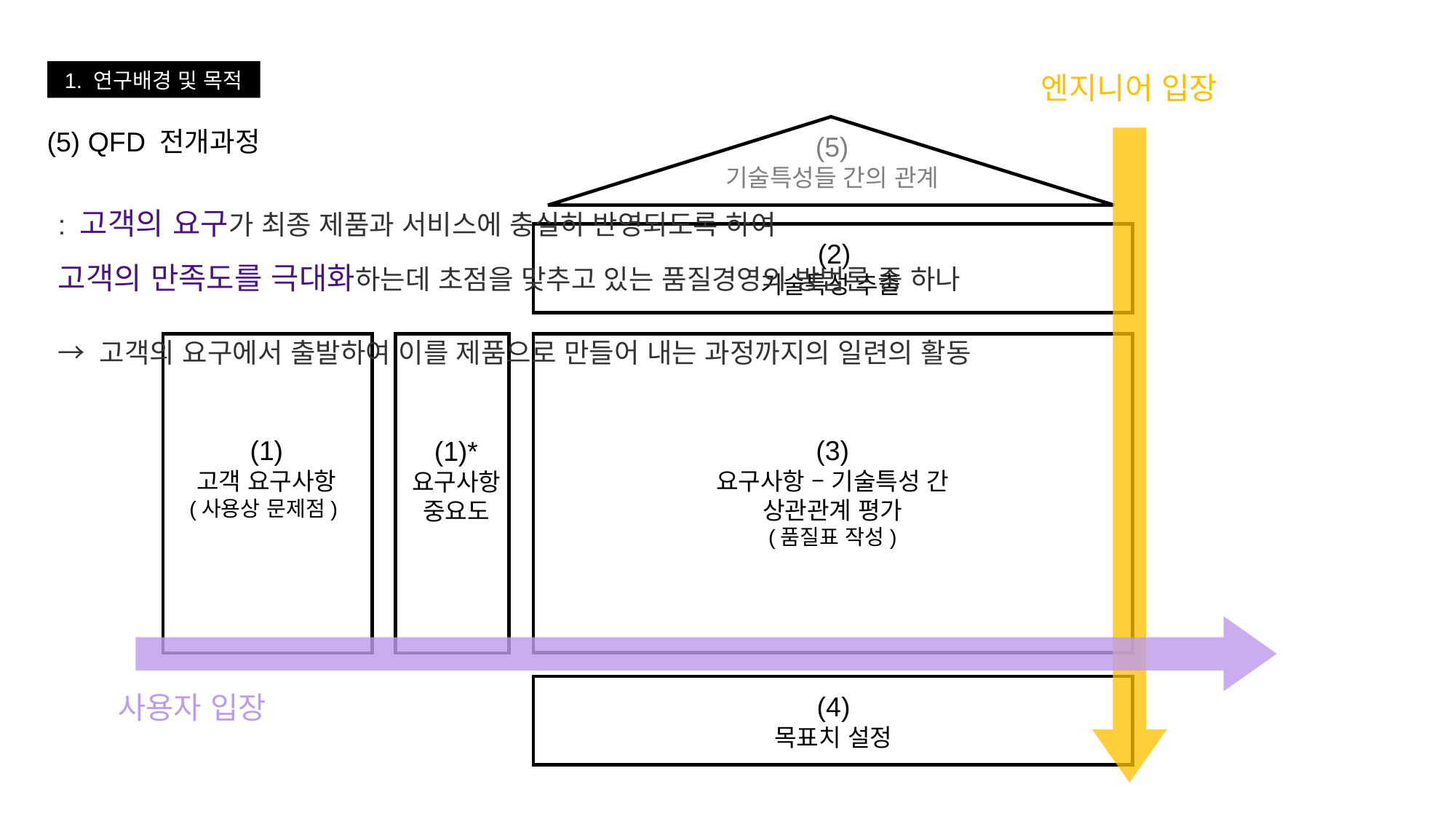

1. 연구배경 및 목적
엔지니어 입장

(5)
기술특성들 간의 관계

(2)
기술특성 추출

(1)
고객 요구사항
(사용상 문제점)
(3)
요구사항 – 기술특성 간
상관관계 평가
(품질표 작성)
(1)*
요구사항
중요도

(4)
목표치 설정
(5) QFD 전개과정

: 고객의 요구가 최종 제품과 서비스에 충실히 반영되도록 하여
고객의 만족도를 극대화하는데 초점을 맞추고 있는 품질경영의 방법론 중 하나
→ 고객의 요구에서 출발하여 이를 제품으로 만들어 내는 과정까지의 일련의 활동
사용자 입장